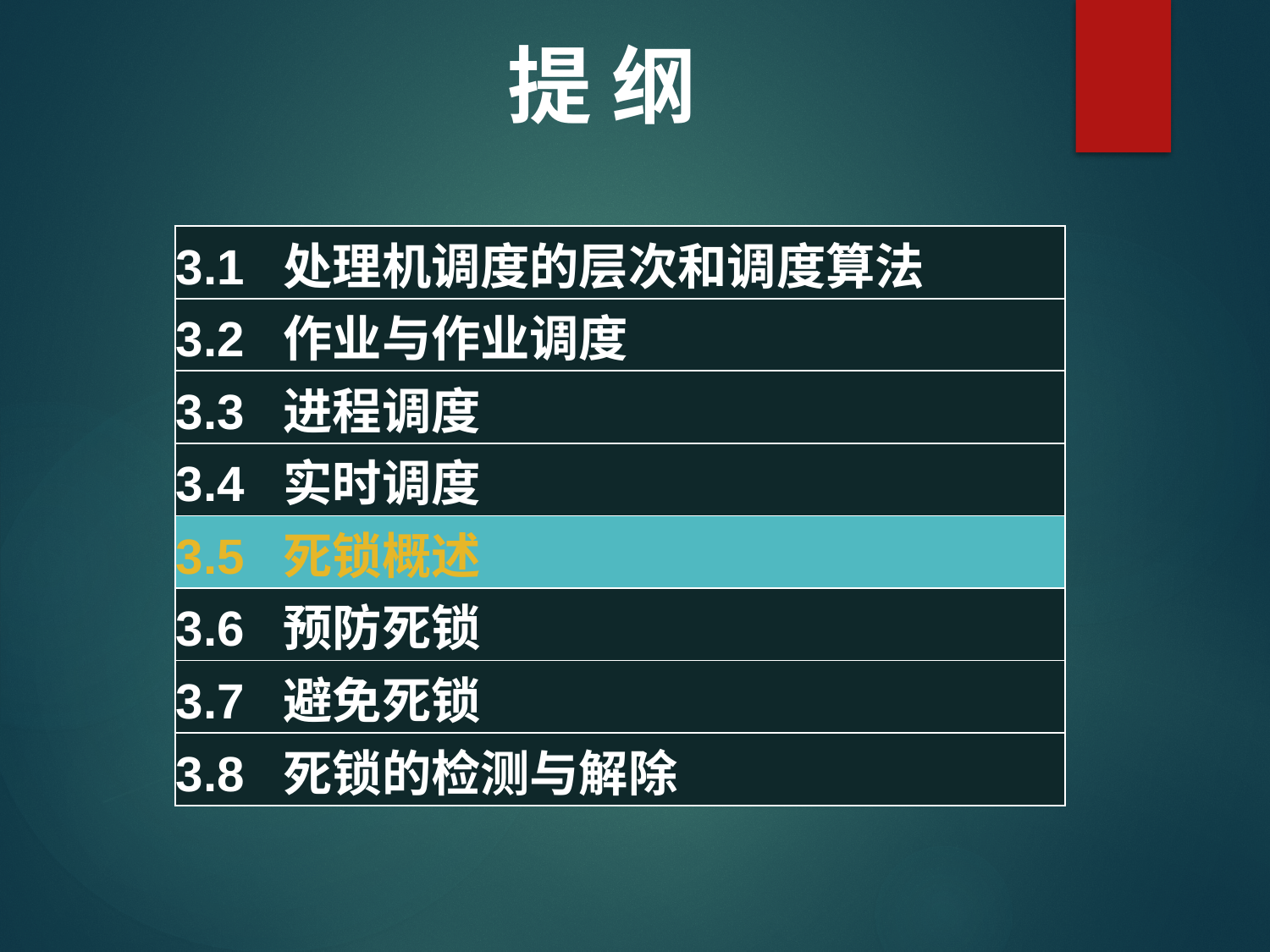

提 纲
| 3.1 处理机调度的层次和调度算法 |
| --- |
| 3.2 作业与作业调度 |
| 3.3 进程调度 |
| 3.4 实时调度 |
| 3.5 死锁概述 |
| 3.6 预防死锁 |
| 3.7 避免死锁 |
| 3.8 死锁的检测与解除 |